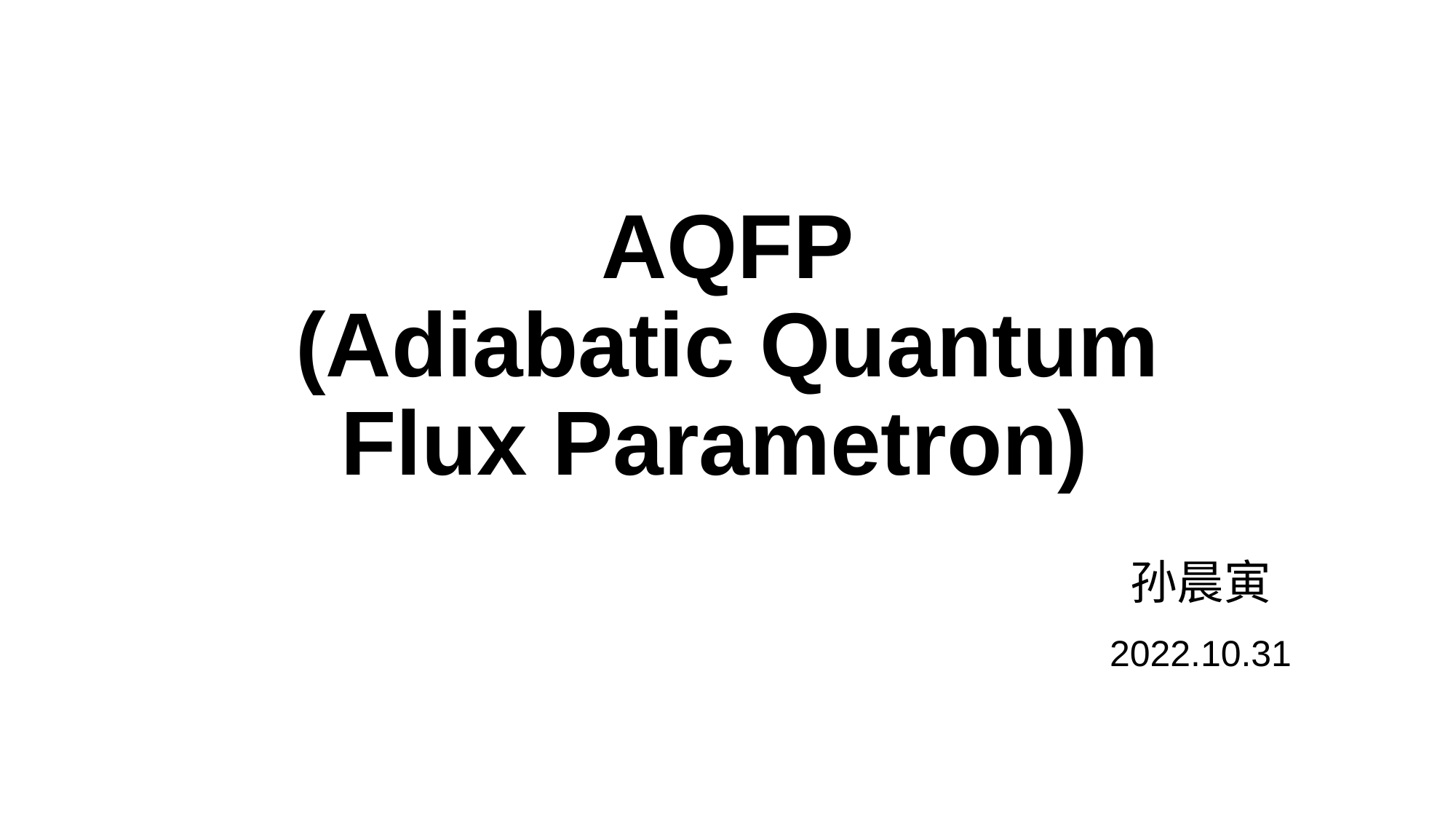

# AQFP (Adiabatic Quantum Flux Parametron)
孙晨寅
2022.10.31
1